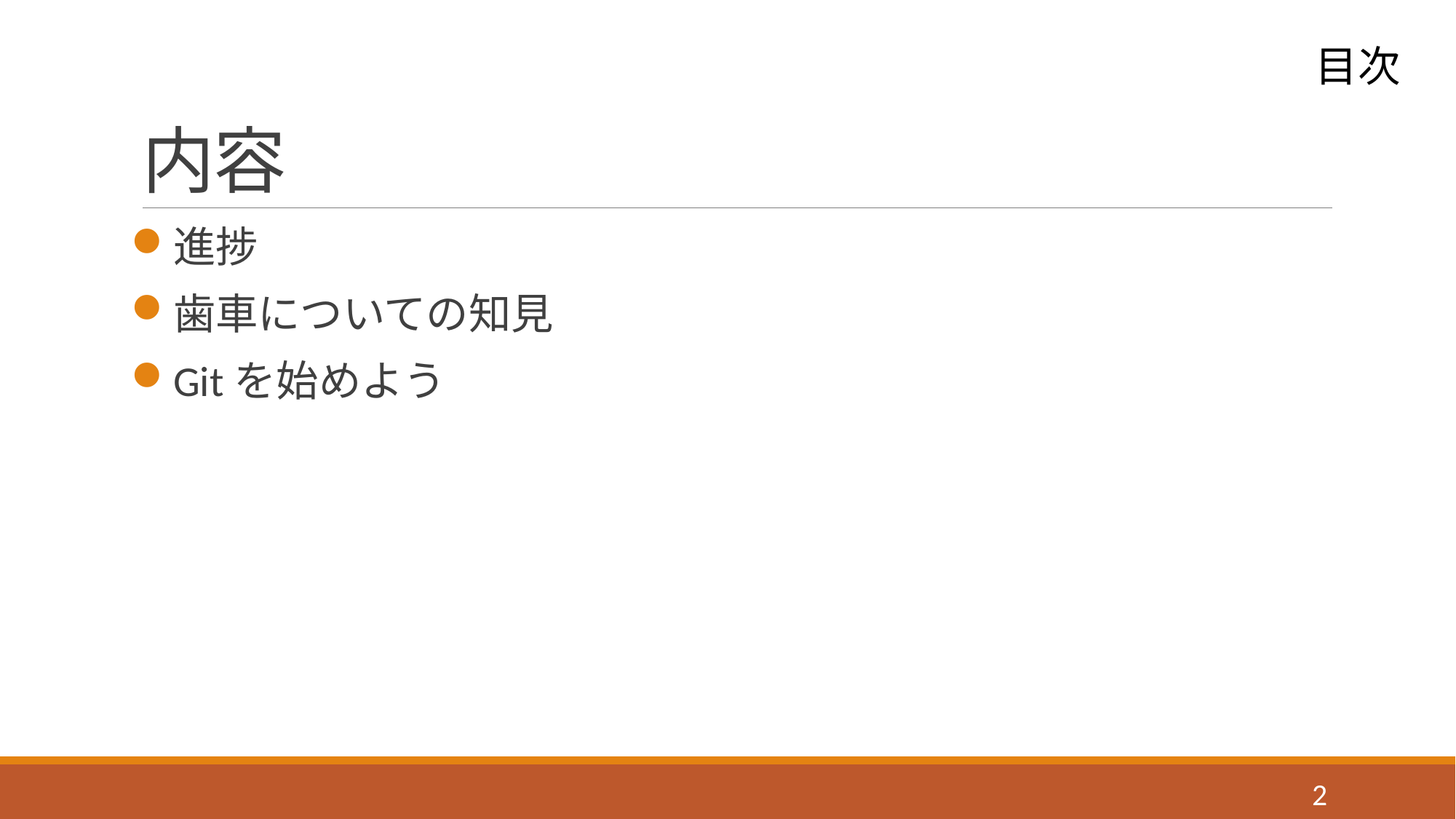

# 内容
目次
進捗
歯車についての知見
Gitを始めよう
2